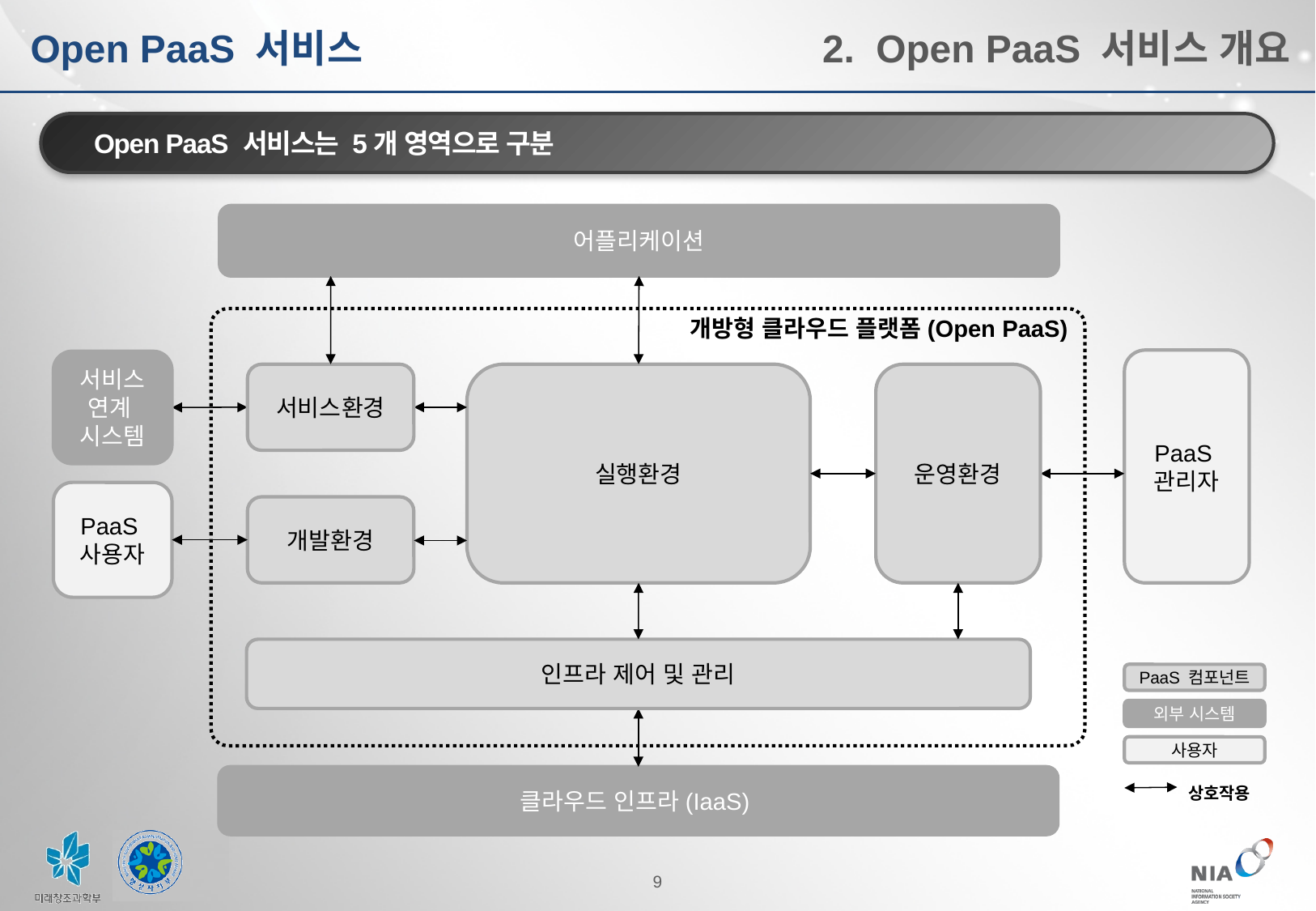

Open PaaS 서비스
2.  Open PaaS 서비스 개요
Open PaaS 서비스는 5개 영역으로 구분
어플리케이션
개방형 클라우드 플랫폼(Open PaaS)
PaaS
관리자
서비스 연계
시스템
서비스환경
실행환경
운영환경
PaaS
사용자
개발환경
인프라 제어 및 관리
PaaS 컴포넌트
외부 시스템
사용자
상호작용
클라우드 인프라(IaaS)